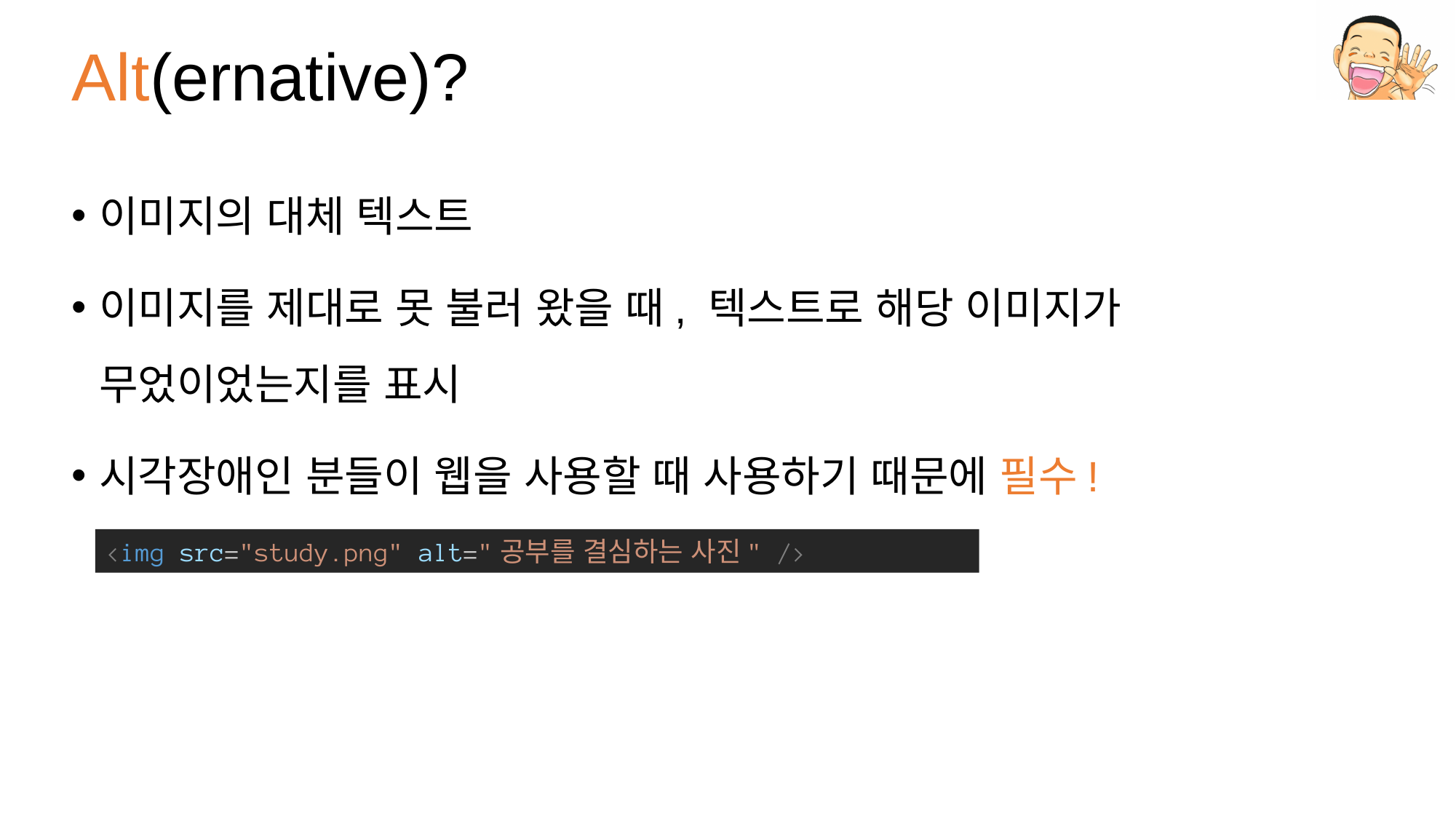

# Alt(ernative)?
이미지의 대체 텍스트
이미지를 제대로 못 불러 왔을 때, 텍스트로 해당 이미지가 무었이었는지를 표시
시각장애인 분들이 웹을 사용할 때 사용하기 때문에 필수!
<img src="study.png" alt="공부를 결심하는 사진" />